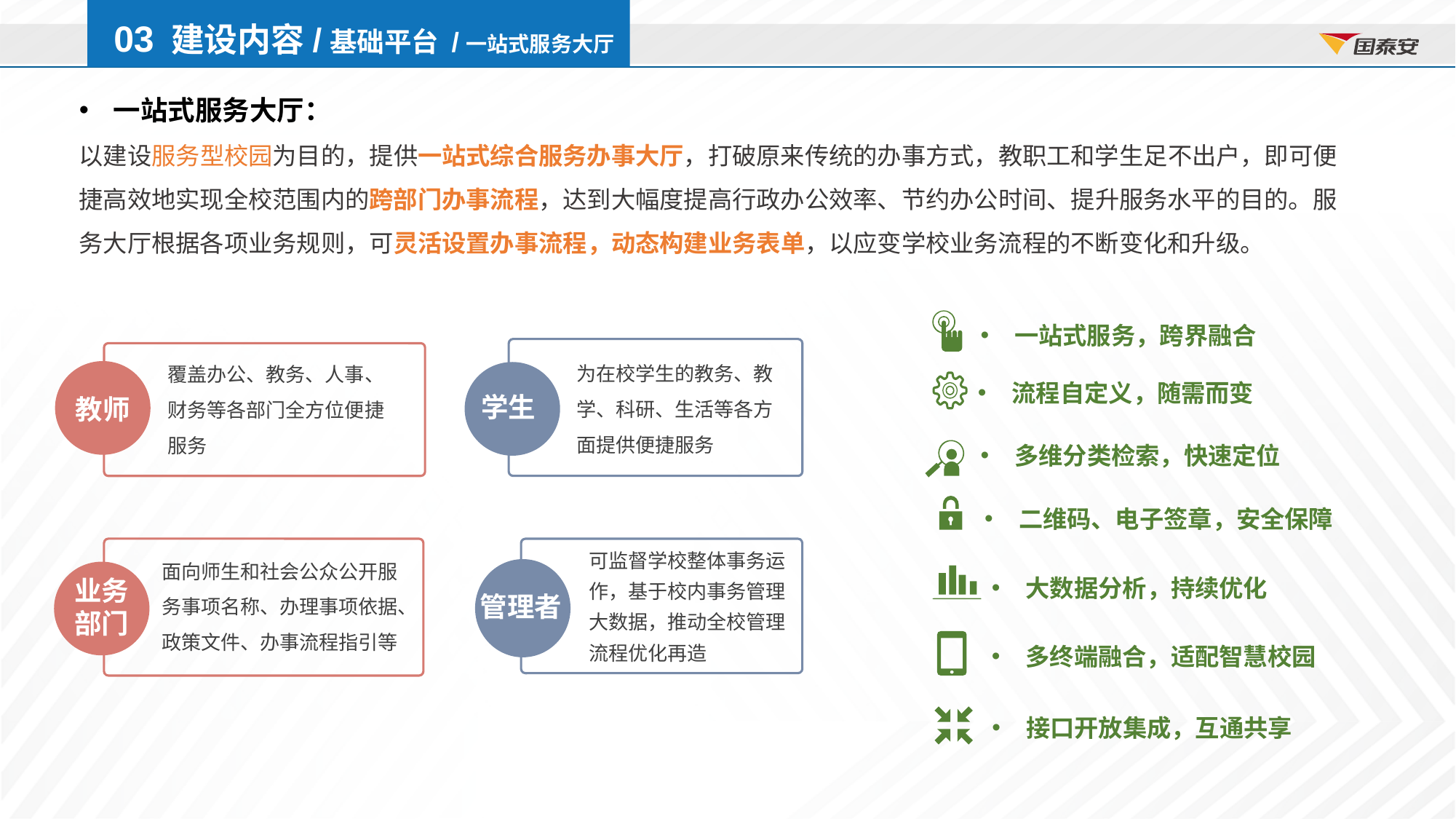

03 建设内容/基础平台 /一站式服务大厅
一站式服务大厅：
以建设服务型校园为目的，提供一站式综合服务办事大厅，打破原来传统的办事方式，教职工和学生足不出户，即可便捷高效地实现全校范围内的跨部门办事流程，达到大幅度提高行政办公效率、节约办公时间、提升服务水平的目的。服务大厅根据各项业务规则，可灵活设置办事流程，动态构建业务表单，以应变学校业务流程的不断变化和升级。

一站式服务，跨界融合

为在校学生的教务、教学、科研、生活等各方面提供便捷服务
覆盖办公、教务、人事、财务等各部门全方位便捷服务

流程自定义，随需而变

学生
教师
多维分类检索，快速定位

二维码、电子签章，安全保障

02
面向师生和社会公众公开服务事项名称、办理事项依据、政策文件、办事流程指引等

大数据分析，持续优化

可监督学校整体事务运作，基于校内事务管理大数据，推动全校管理流程优化再造
业务
部门
管理者

多终端融合，适配智慧校园
接口开放集成，互通共享